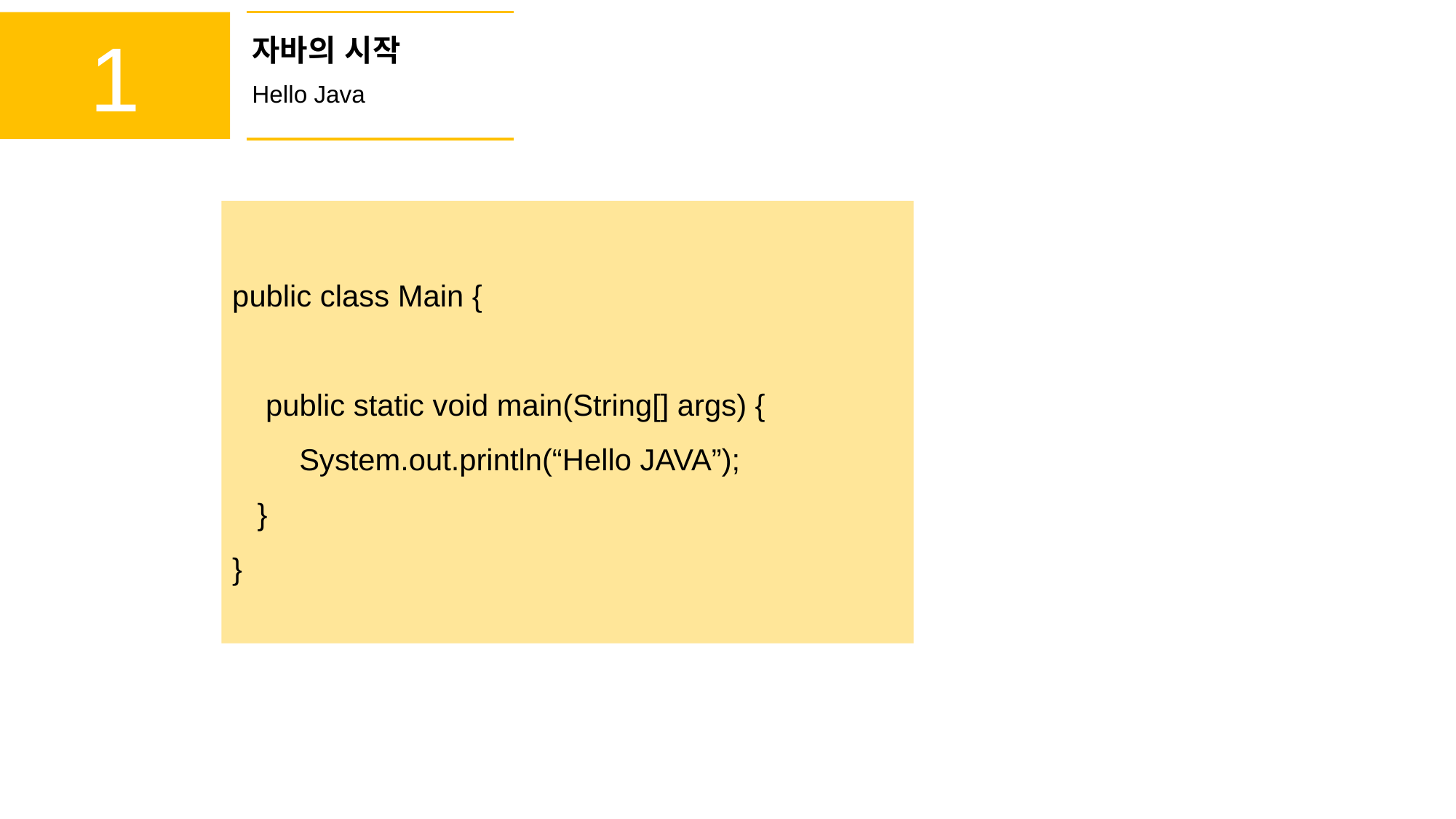

1
자바의 시작
Hello Java
public class Main {

    public static void main(String[] args) {
        System.out.println(“Hello JAVA”);
   }
}